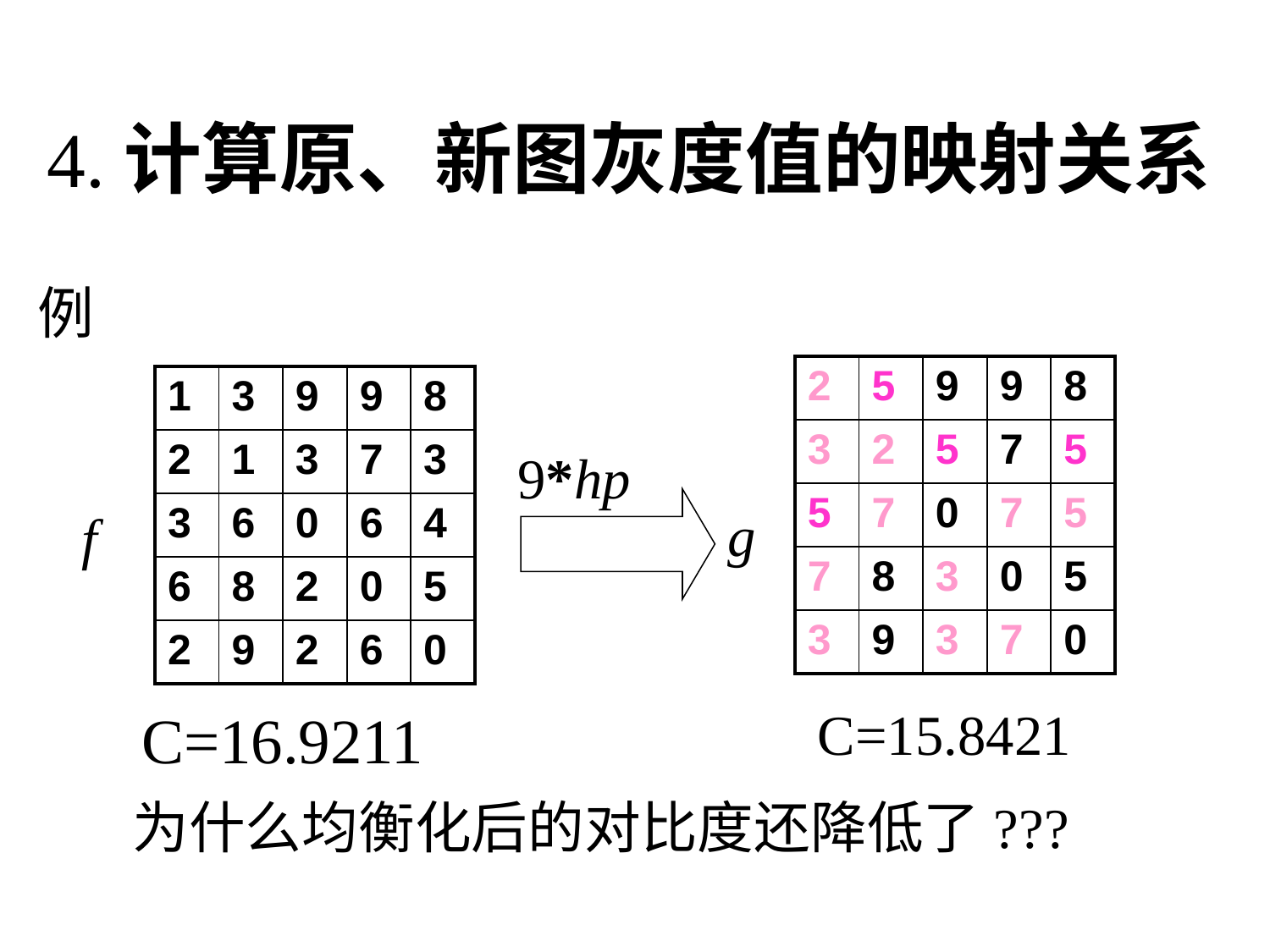

4.计算原、新图灰度值的映射关系
# 例
| 2 | 5 | 9 | 9 | 8 |
| --- | --- | --- | --- | --- |
| 3 | 2 | 5 | 7 | 5 |
| 5 | 7 | 0 | 7 | 5 |
| 7 | 8 | 3 | 0 | 5 |
| 3 | 9 | 3 | 7 | 0 |
| 1 | 3 | 9 | 9 | 8 |
| --- | --- | --- | --- | --- |
| 2 | 1 | 3 | 7 | 3 |
| 3 | 6 | 0 | 6 | 4 |
| 6 | 8 | 2 | 0 | 5 |
| 2 | 9 | 2 | 6 | 0 |
9*hp

g
 f
C=15.8421
C=16.9211
为什么均衡化后的对比度还降低了???